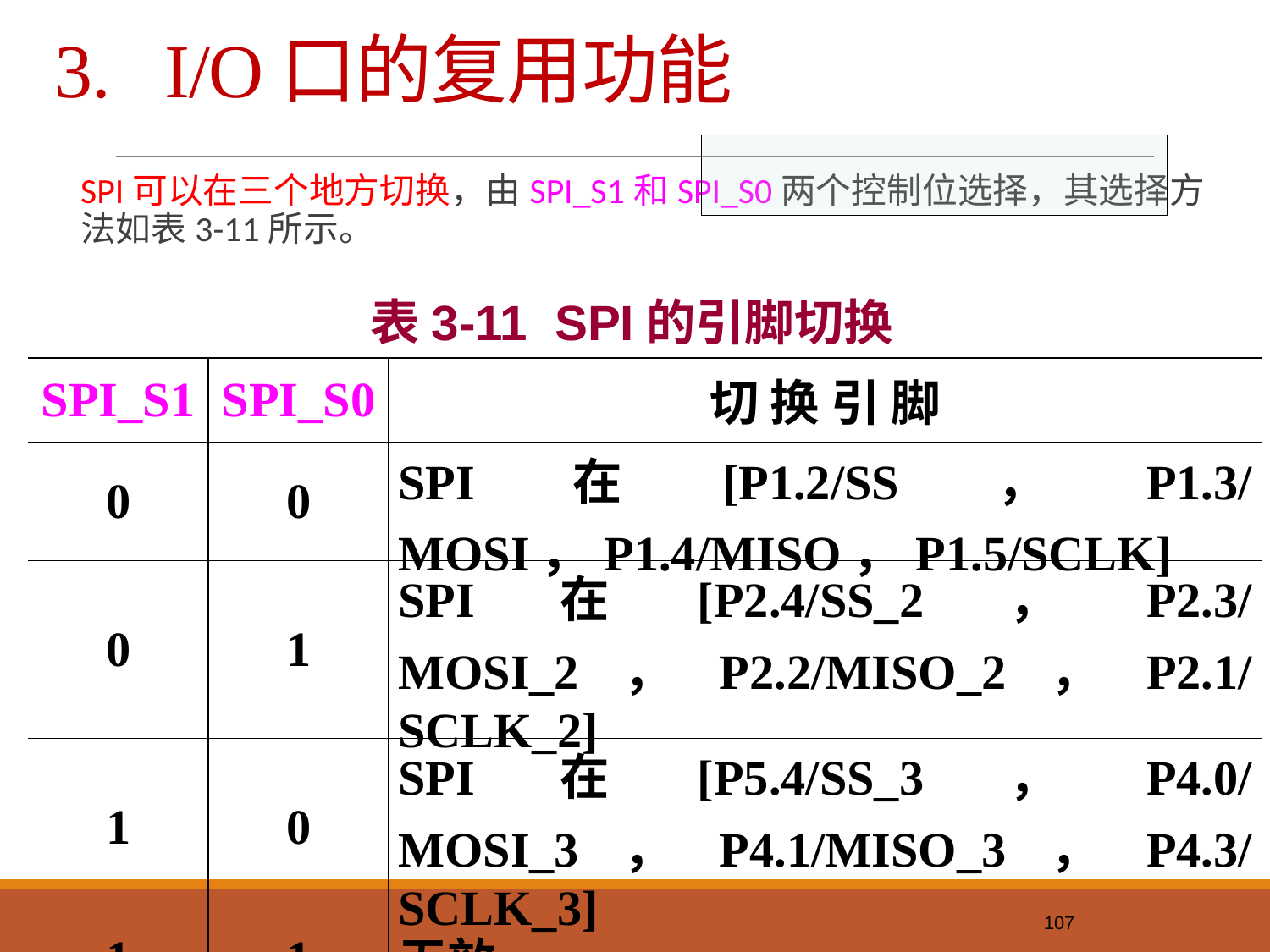

# 3.   I/O口的复用功能

SPI可以在三个地方切换，由SPI_S1和SPI_S0两个控制位选择，其选择方法如表3-11所示。
表3-11  SPI的引脚切换
| SPI\_S1 | SPI\_S0 | 切 换 引 脚 |
| --- | --- | --- |
| 0 | 0 | SPI在[P1.2/SS，P1.3/MOSI，P1.4/MISO，P1.5/SCLK] |
| 0 | 1 | SPI在[P2.4/SS\_2，P2.3/MOSI\_2，P2.2/MISO\_2，P2.1/SCLK\_2] |
| 1 | 0 | SPI在[P5.4/SS\_3，P4.0/MOSI\_3，P4.1/MISO\_3，P4.3/SCLK\_3] |
| 1 | 1 | 无效 |
107